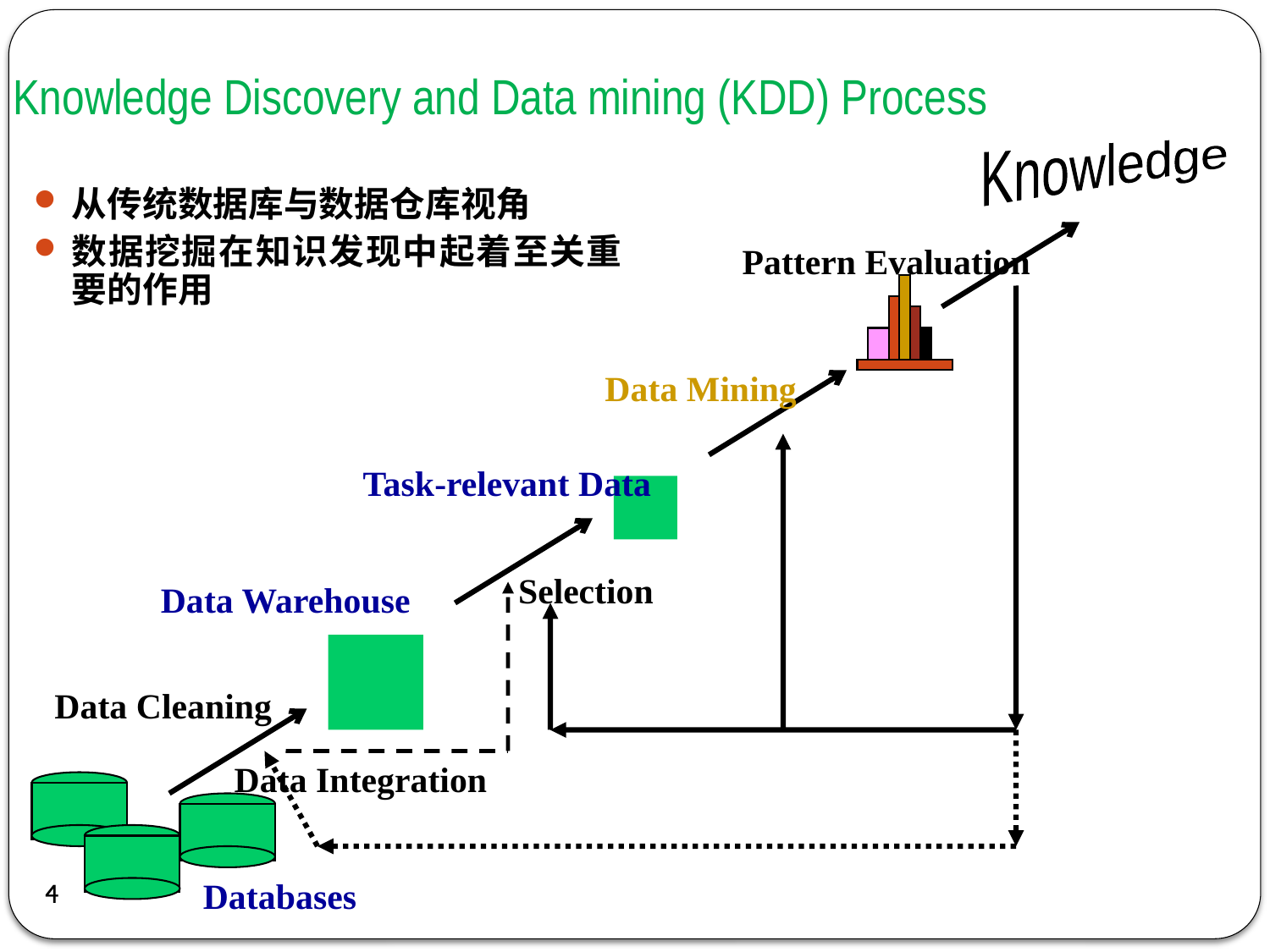

# Knowledge Discovery and Data mining (KDD) Process
Knowledge
从传统数据库与数据仓库视角
数据挖掘在知识发现中起着至关重要的作用

Pattern Evaluation

Data Mining

Task-relevant Data

Selection
Data Warehouse

Data Cleaning

Data Integration

4
Databases